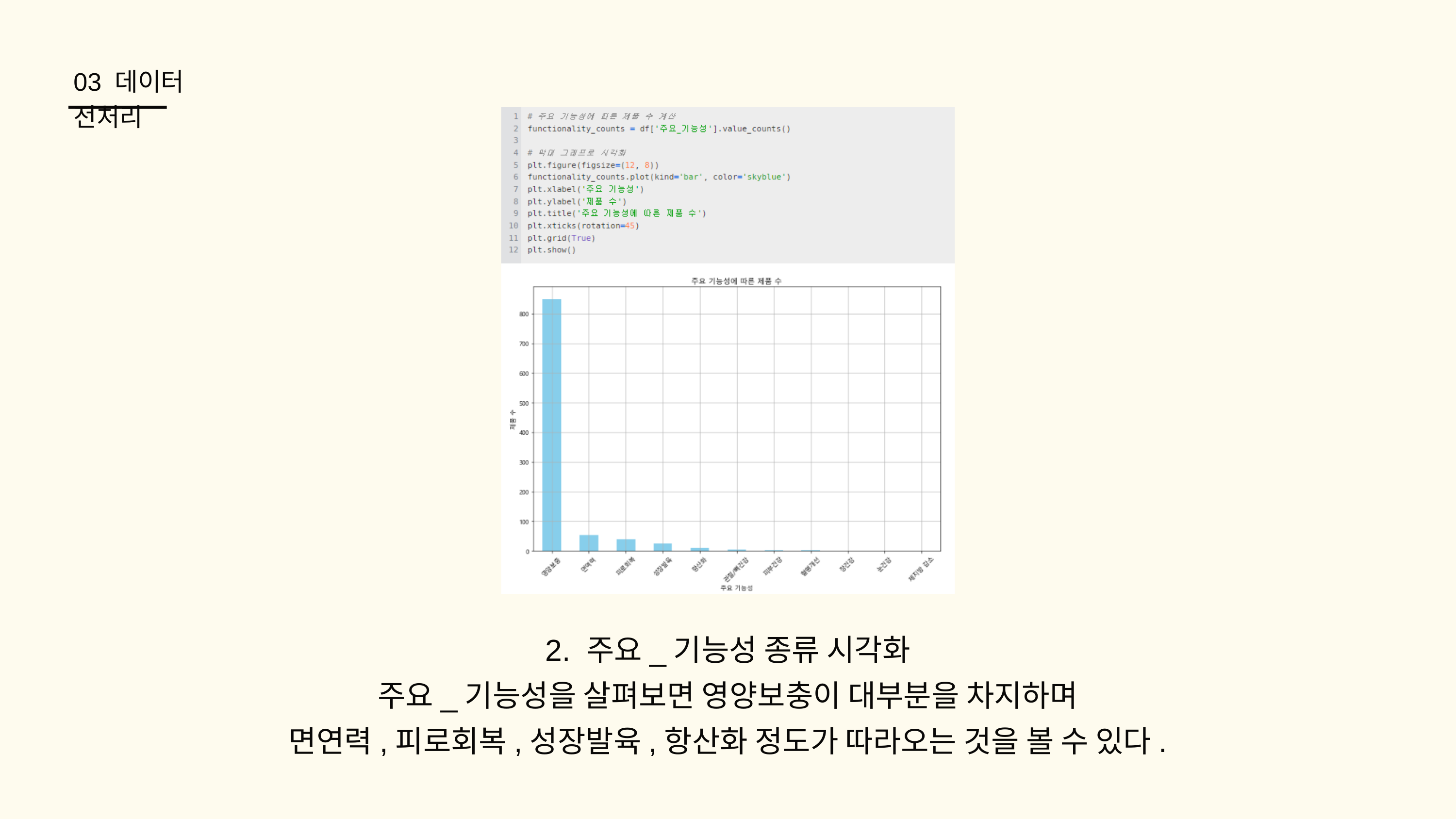

03 데이터 전처리

2. 주요_기능성 종류 시각화
주요_기능성을 살펴보면 영양보충이 대부분을 차지하며
면연력,피로회복,성장발육,항산화 정도가 따라오는 것을 볼 수 있다.